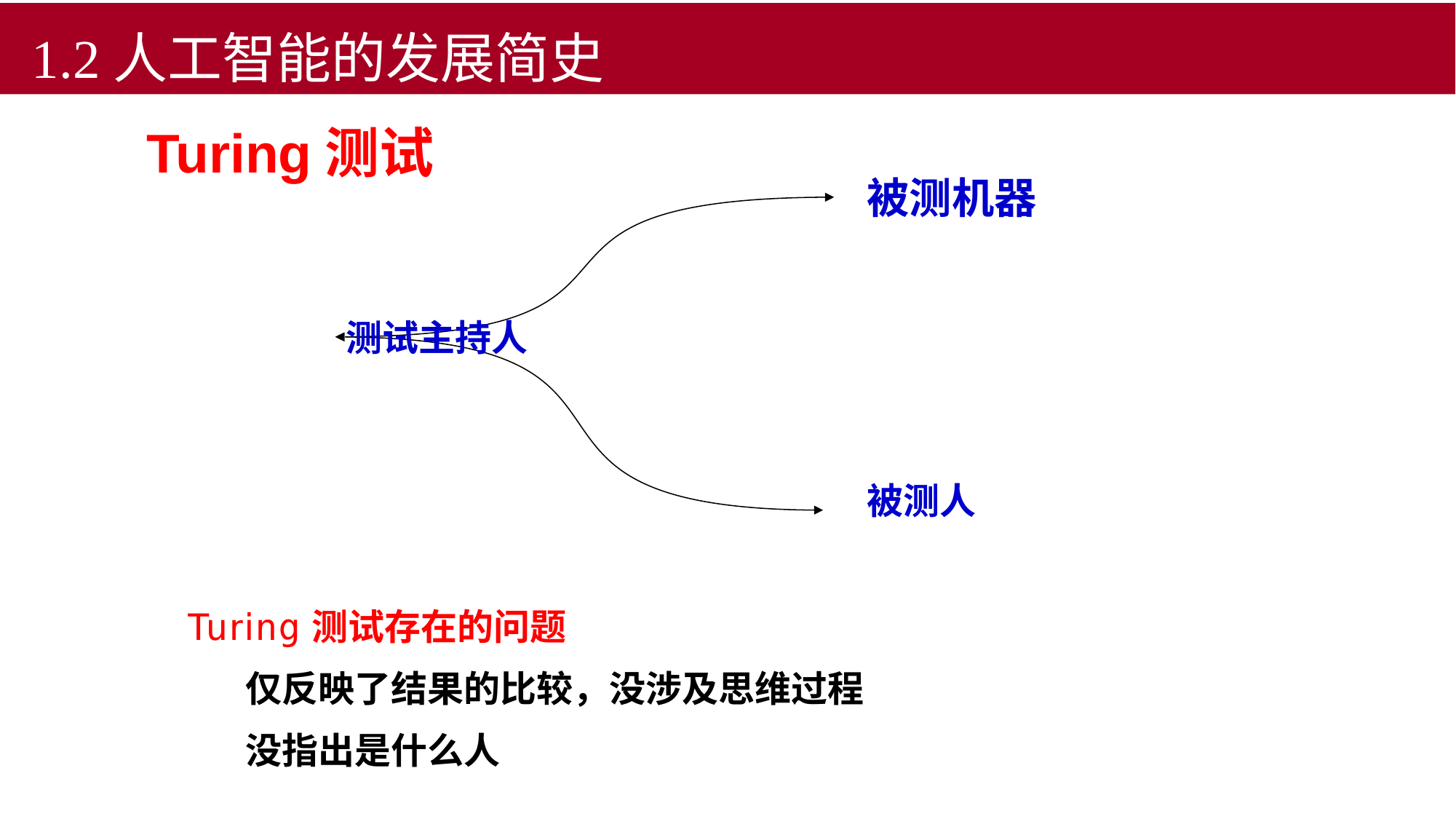

1.2人工智能的发展简史
Turing测试
被测机器
测试主持人
被测人
Turing测试存在的问题
      仅反映了结果的比较，没涉及思维过程
      没指出是什么人